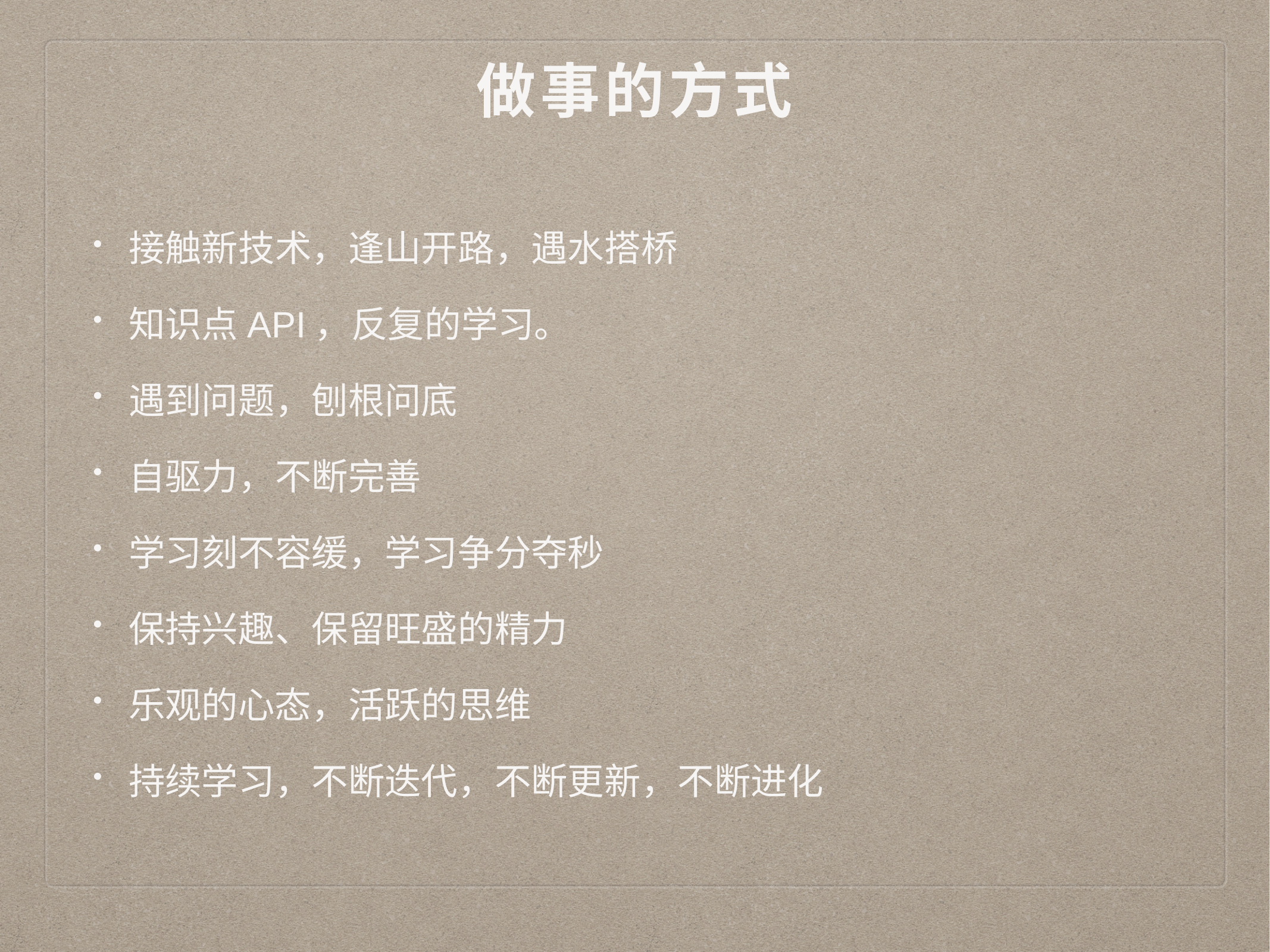

# 做事的方式
接触新技术，逢山开路，遇水搭桥
知识点API，反复的学习。
遇到问题，刨根问底
自驱力，不断完善
学习刻不容缓，学习争分夺秒
保持兴趣、保留旺盛的精力
乐观的心态，活跃的思维
持续学习，不断迭代，不断更新，不断进化